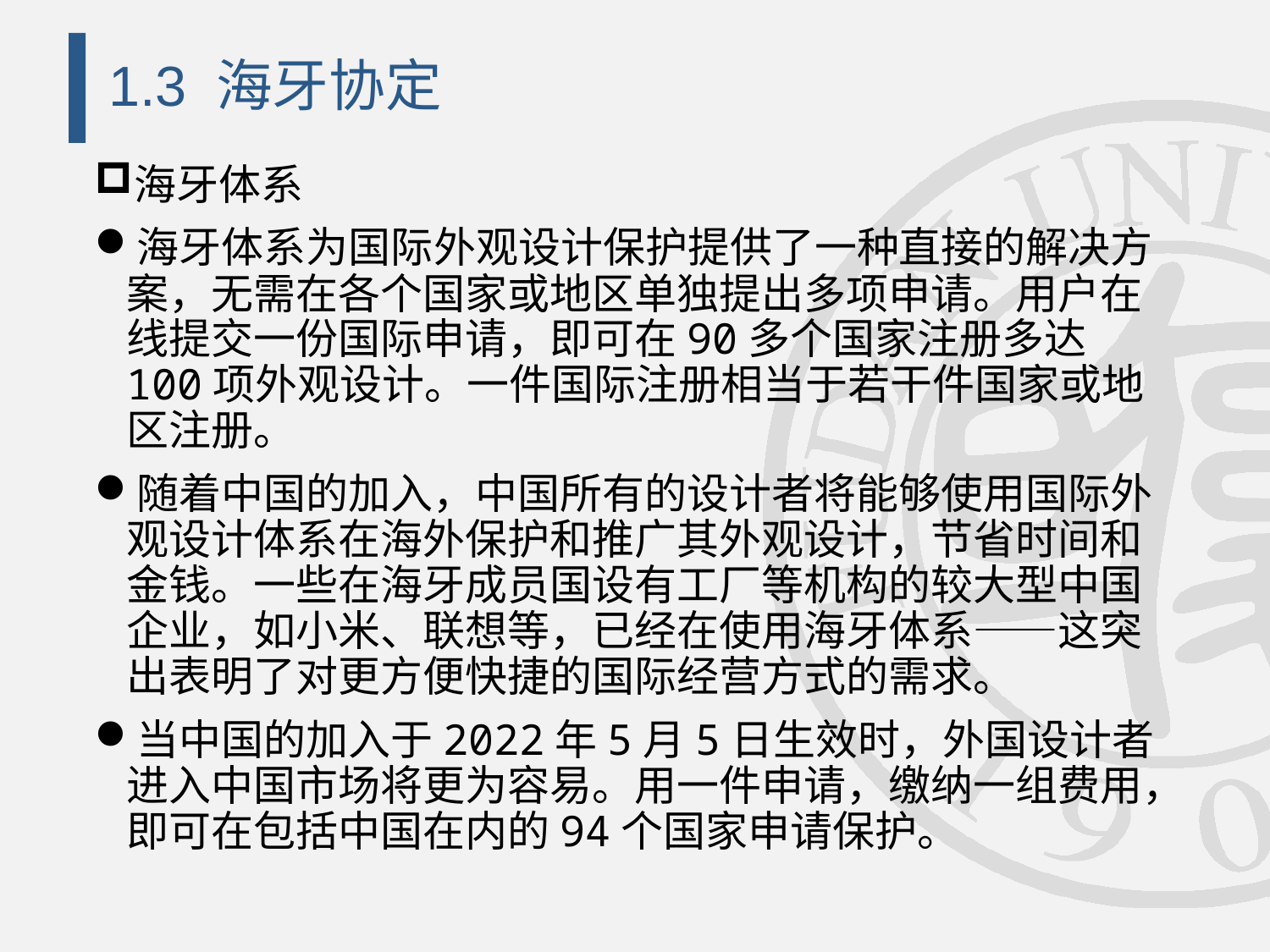

# 1.3 海牙协定
海牙体系
海牙体系为国际外观设计保护提供了一种直接的解决方案，无需在各个国家或地区单独提出多项申请。用户在线提交一份国际申请，即可在90多个国家注册多达100项外观设计。一件国际注册相当于若干件国家或地区注册。
随着中国的加入，中国所有的设计者将能够使用国际外观设计体系在海外保护和推广其外观设计，节省时间和金钱。一些在海牙成员国设有工厂等机构的较大型中国企业，如小米、联想等，已经在使用海牙体系——这突出表明了对更方便快捷的国际经营方式的需求。
当中国的加入于2022年5月5日生效时，外国设计者进入中国市场将更为容易。用一件申请，缴纳一组费用，即可在包括中国在内的94个国家申请保护。